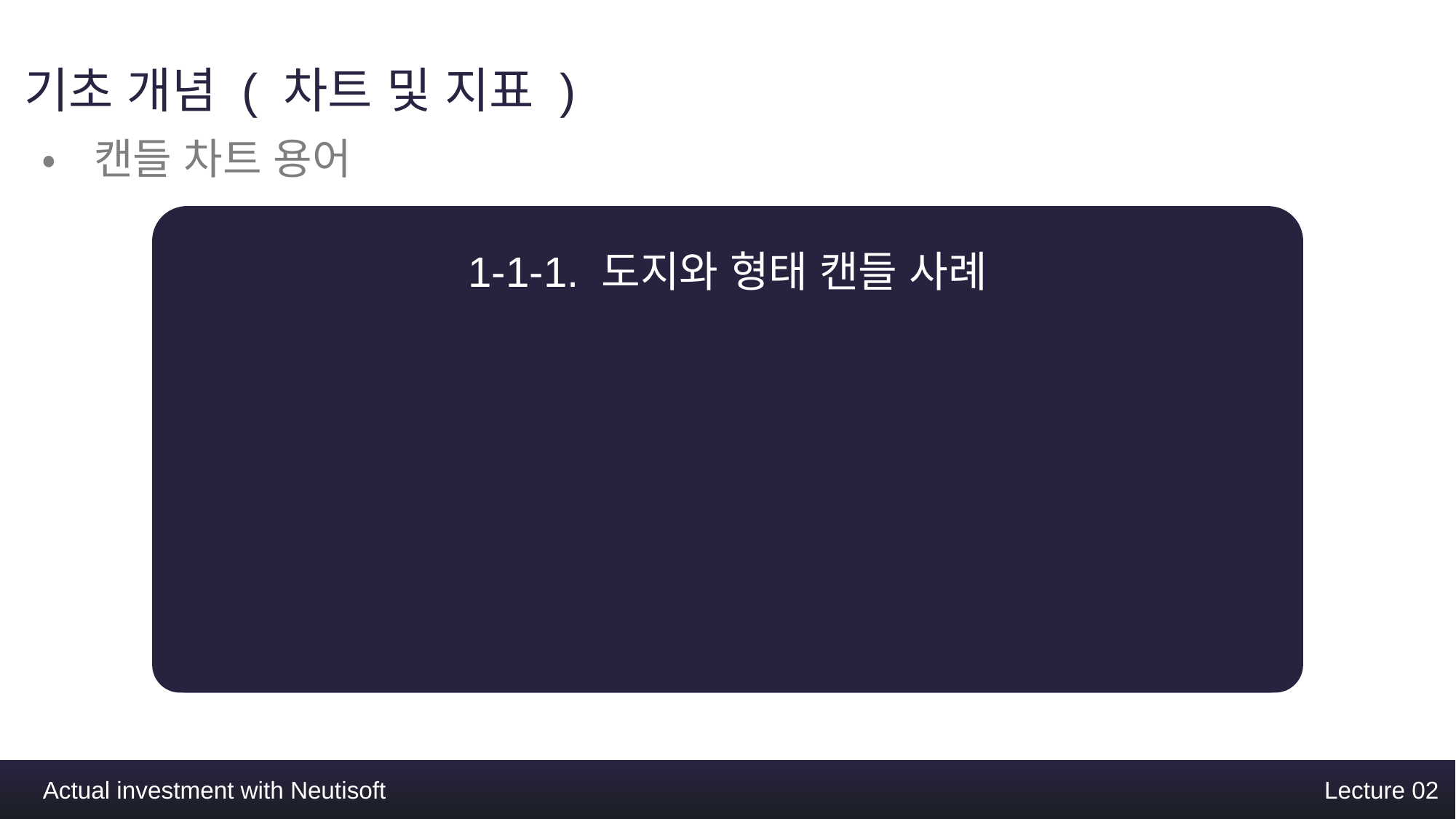

기초 개념 ( 차트 및 지표 )
•캔들 차트 용어

1-1-1. 도지와 형태 캔들 사례

Actual investment with Neutisoft
Lecture 02